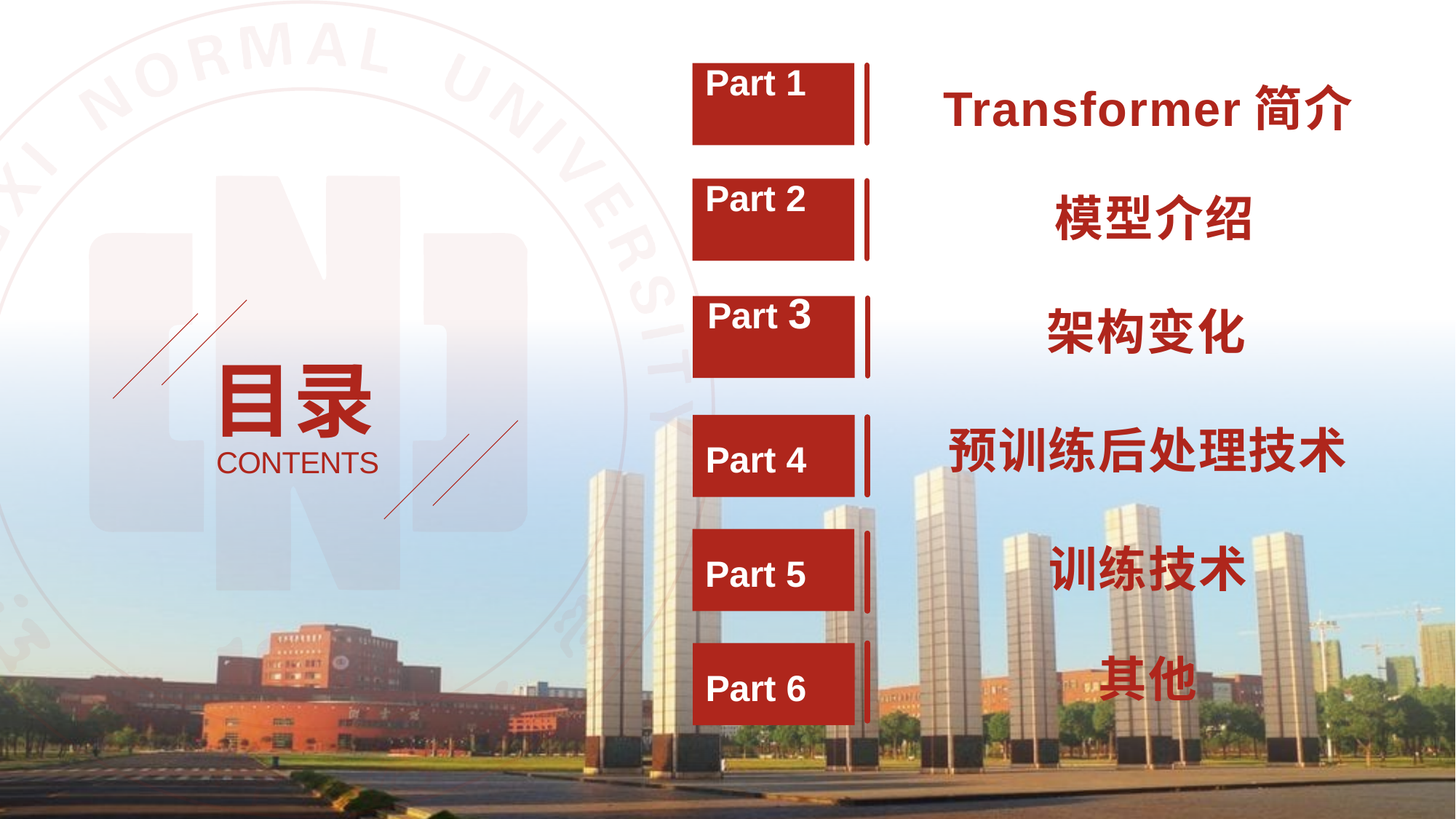

Part 1
Transformer简介
Part 2
模型介绍
架构变化
Part 3
Part 4
目录
CONTENTS
预训练后处理技术
Part 5
训练技术
Part 6
其他